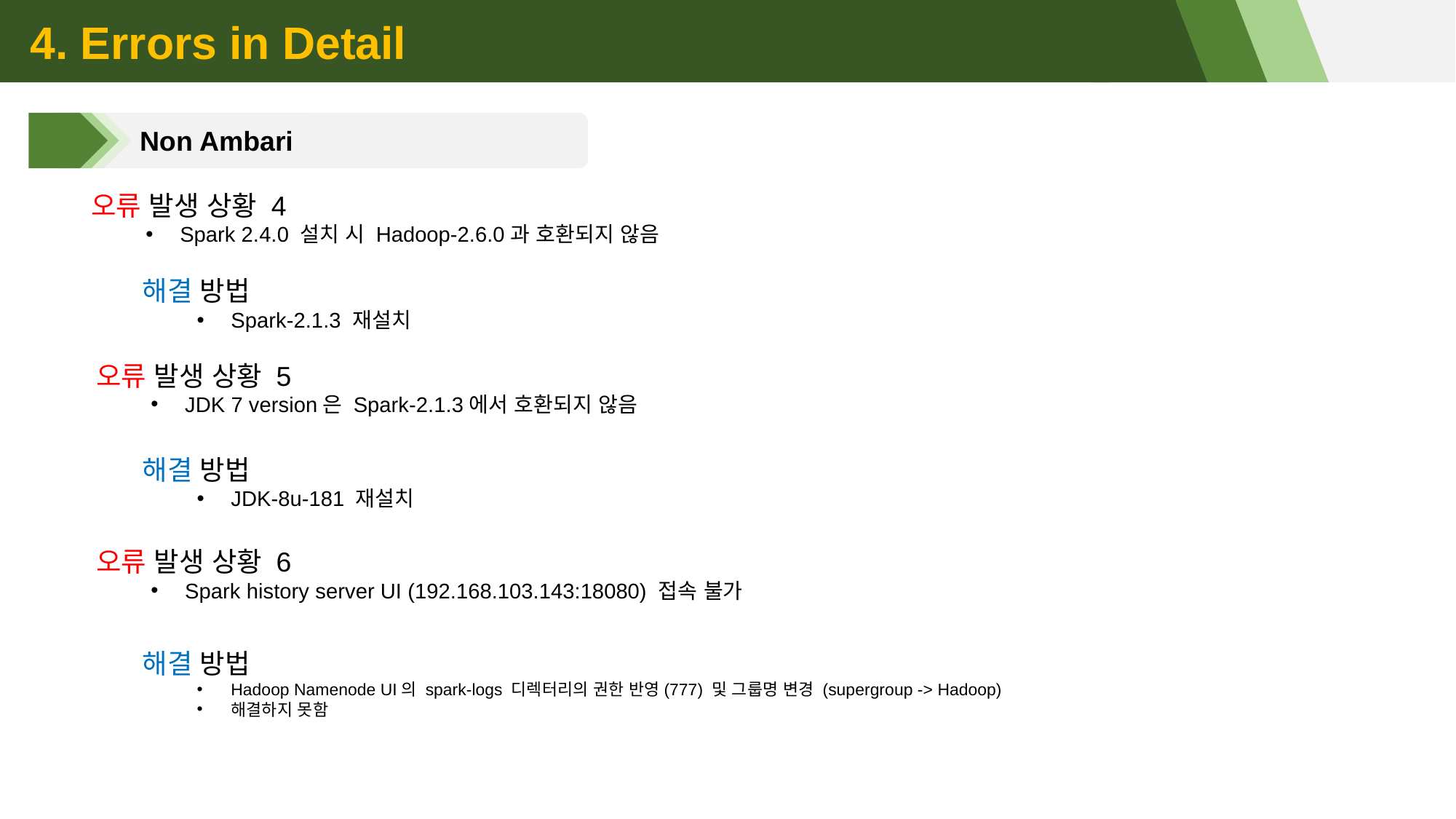

4. Errors in Detail
    Non Ambari

오류 발생 상황 4
Spark 2.4.0 설치 시 Hadoop-2.6.0과 호환되지 않음
해결 방법
Spark-2.1.3 재설치
오류 발생 상황 5
JDK 7 version은 Spark-2.1.3에서 호환되지 않음
해결 방법
JDK-8u-181 재설치
오류 발생 상황 6
Spark history server UI (192.168.103.143:18080) 접속 불가
해결 방법
Hadoop Namenode UI의 spark-logs 디렉터리의 권한 반영(777) 및 그룹명 변경 (supergroup -> Hadoop)
해결하지 못함